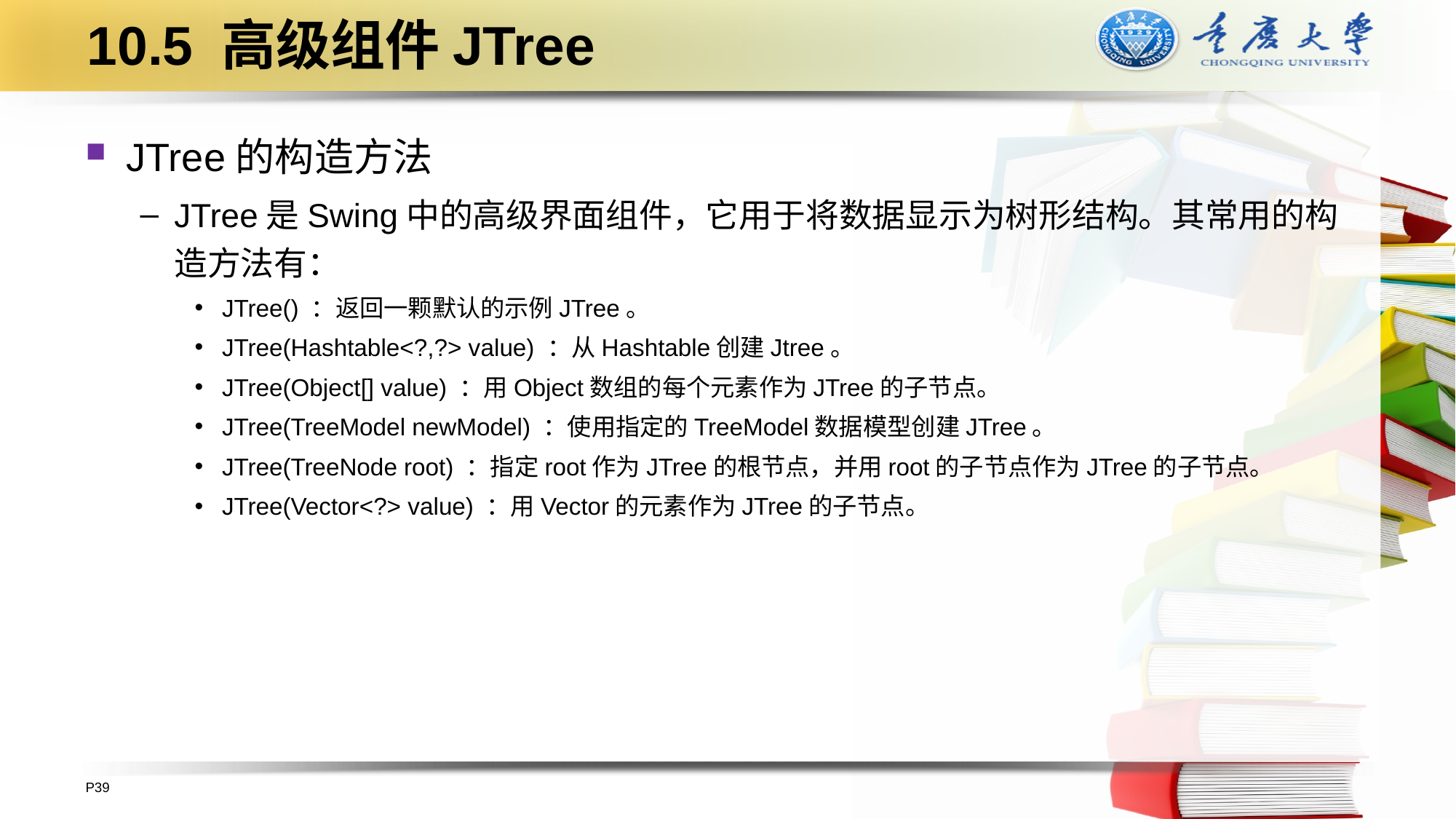

# 10.5 高级组件JTree
JTree的构造方法
JTree是Swing中的高级界面组件，它用于将数据显示为树形结构。其常用的构造方法有：
JTree() ：返回一颗默认的示例JTree。
JTree(Hashtable<?,?> value) ：从Hashtable创建Jtree。
JTree(Object[] value) ：用Object数组的每个元素作为JTree的子节点。
JTree(TreeModel newModel) ：使用指定的TreeModel数据模型创建JTree。
JTree(TreeNode root) ：指定root作为JTree的根节点，并用root的子节点作为JTree的子节点。
JTree(Vector<?> value) ：用Vector的元素作为JTree的子节点。

P39